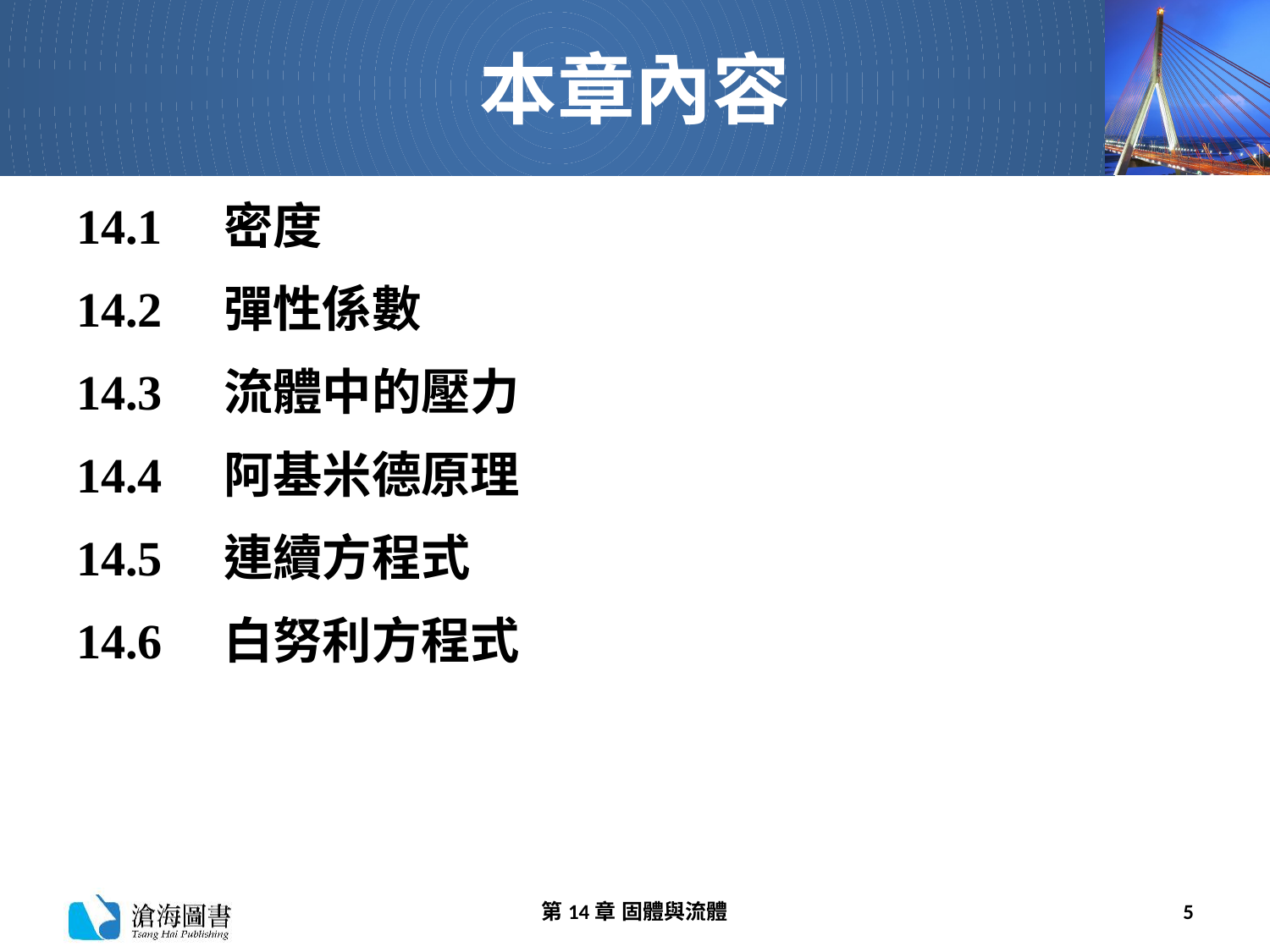

# 本章內容
14.1　密度
14.2　彈性係數
14.3　流體中的壓力
14.4　阿基米德原理
14.5　連續方程式
14.6　白努利方程式

第14章 固體與流體
5